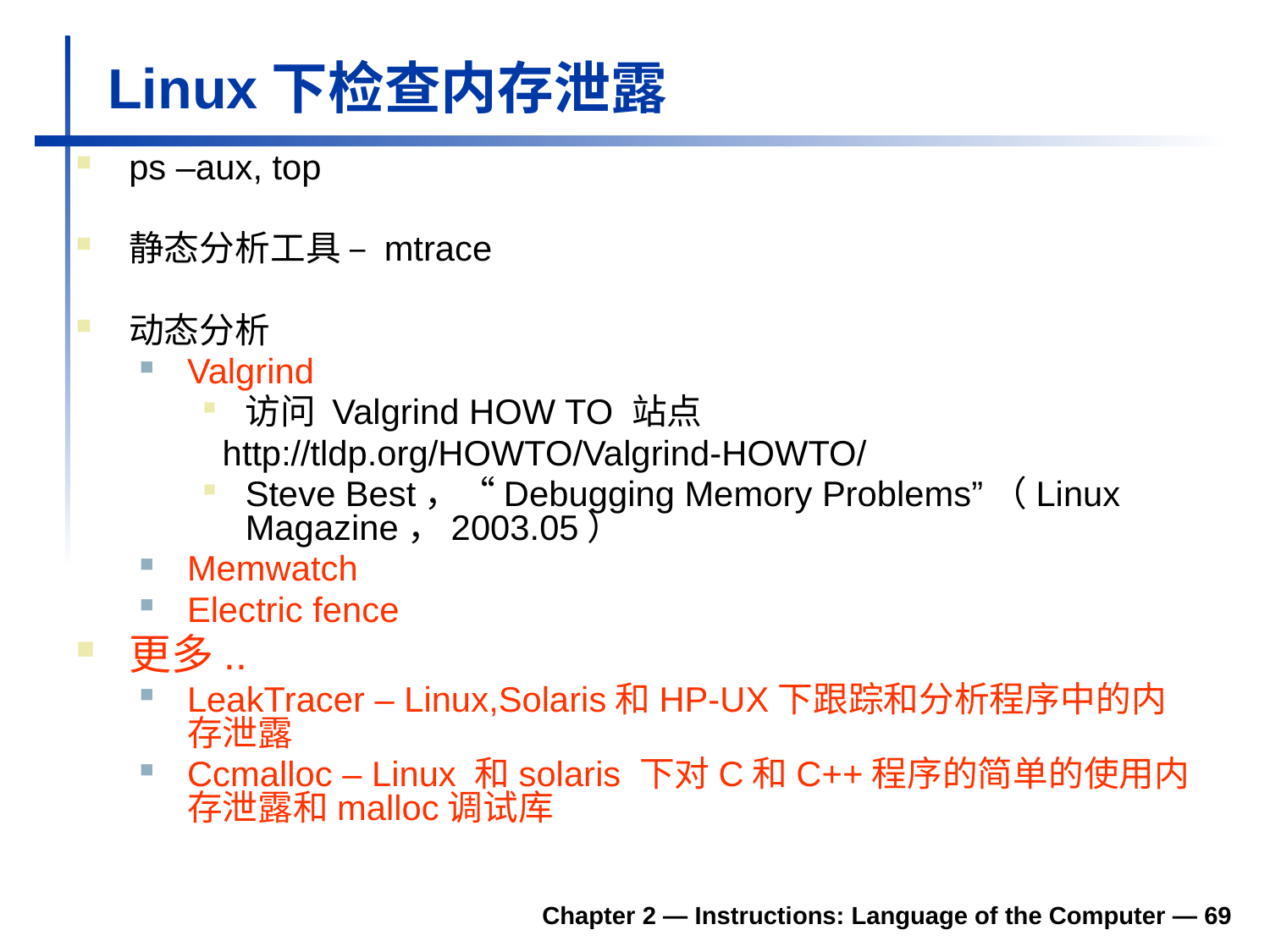

Linux下检查内存泄露
ps –aux, top

静态分析工具 – mtrace

动态分析
Valgrind
访问 Valgrind HOW TO 站点
  http://tldp.org/HOWTO/Valgrind-HOWTO/
Steve Best，“Debugging Memory Problems”（Linux Magazine，2003.05）
Memwatch
Electric fence
更多..
LeakTracer – Linux,Solaris和HP-UX下跟踪和分析程序中的内存泄露
Ccmalloc – Linux 和solaris 下对C和C++程序的简单的使用内存泄露和malloc调试库
Chapter 2 — Instructions: Language of the Computer — 69